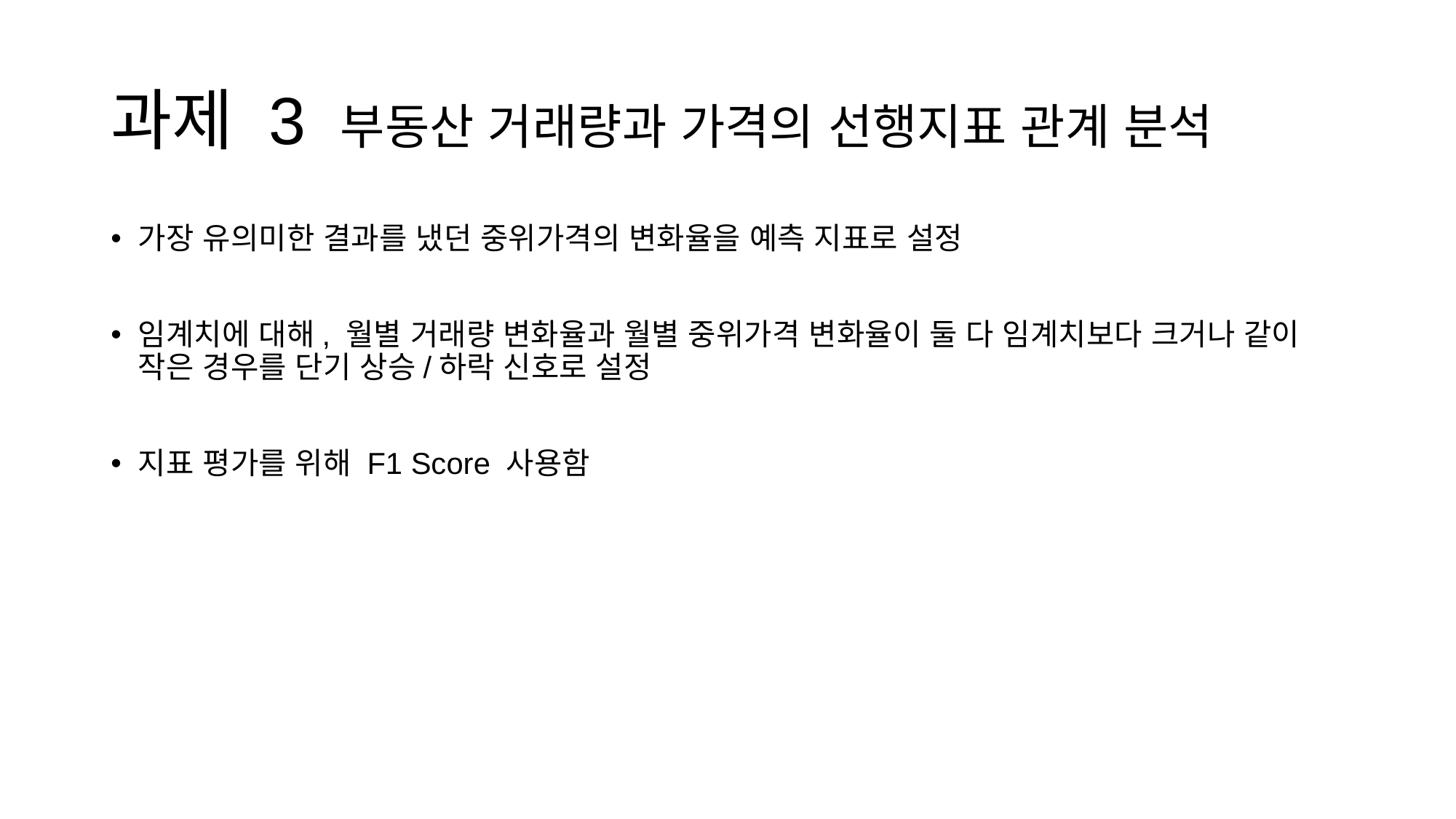

# 과제 3 부동산 거래량과 가격의 선행지표 관계 분석
가장 유의미한 결과를 냈던 중위가격의 변화율을 예측 지표로 설정

임계치에 대해, 월별 거래량 변화율과 월별 중위가격 변화율이 둘 다 임계치보다 크거나 같이 작은 경우를 단기 상승/하락 신호로 설정

지표 평가를 위해 F1 Score 사용함